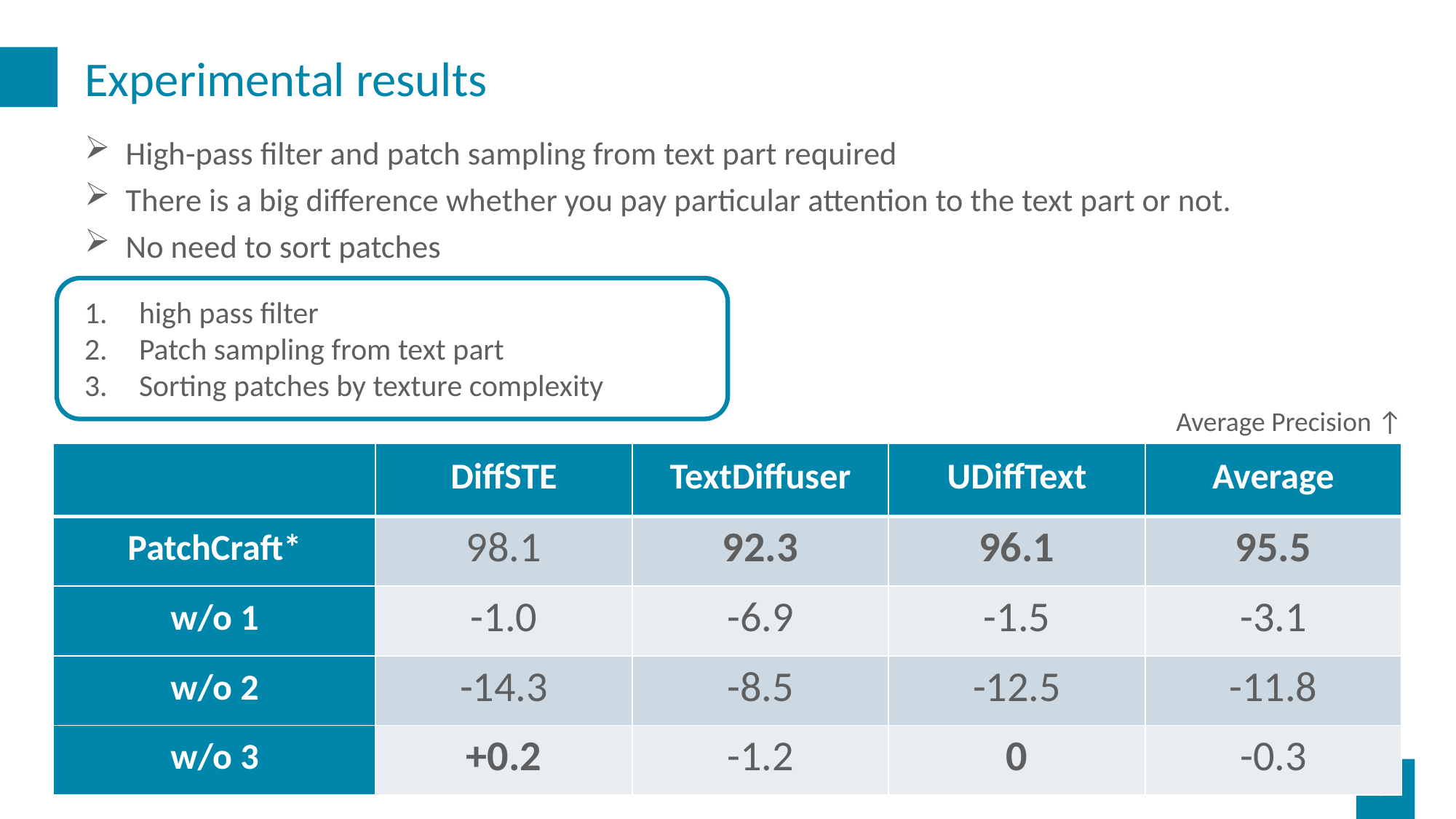

# Experimental results
High-pass filter and patch sampling from text part required
There is a big difference whether you pay particular attention to the text part or not.
No need to sort patches

high pass filter
Patch sampling from text part
Sorting patches by texture complexity
Average Precision ↑
|  | DiffSTE | TextDiffuser | UDiffText | Average |
| --- | --- | --- | --- | --- |
| PatchCraft\* | 98.1 | 92.3 | 96.1 | 95.5 |
| w/o 1 | -1.0 | -6.9 | -1.5 | -3.1 |
| w/o 2 | -14.3 | -8.5 | -12.5 | -11.8 |
| w/o 3 | +0.2 | -1.2 | 0 | -0.3 |
研究室ゼミ
32